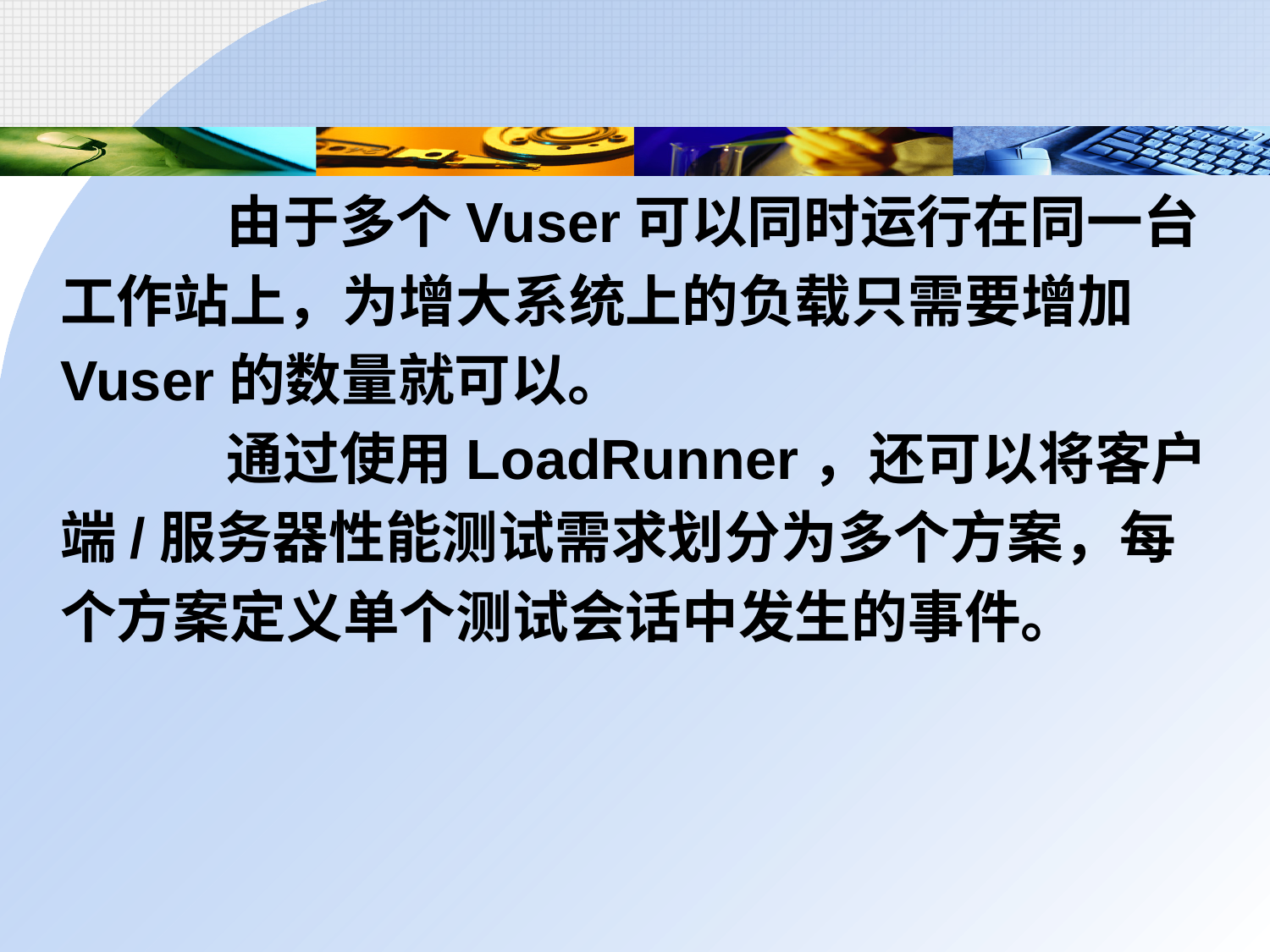

由于多个Vuser可以同时运行在同一台
	工作站上，为增大系统上的负载只需要增加
	Vuser的数量就可以。
		  通过使用LoadRunner，还可以将客户
	端/服务器性能测试需求划分为多个方案，每
	个方案定义单个测试会话中发生的事件。